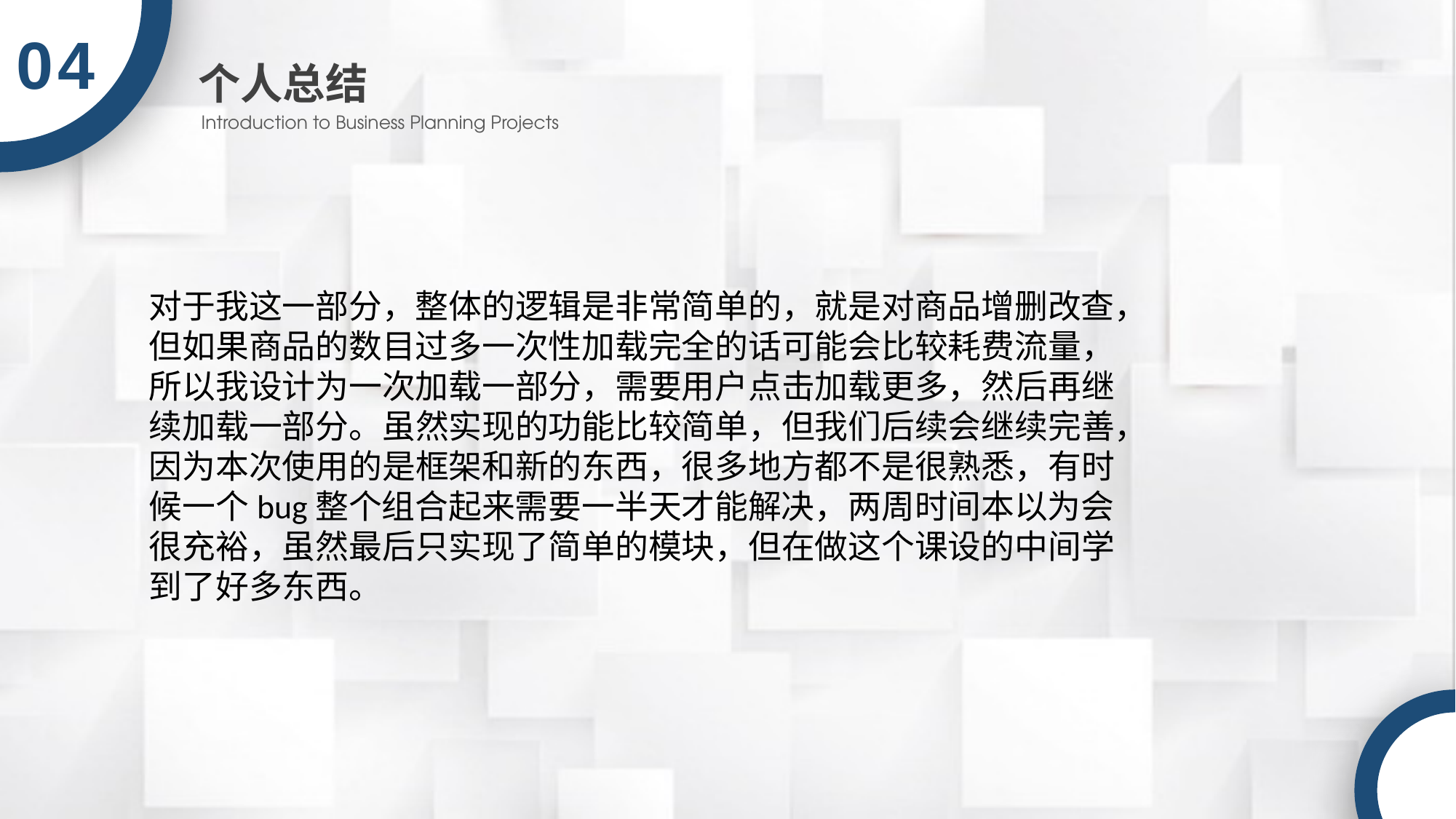

04
个人总结
Introduction to Business Planning Projects
对于我这一部分，整体的逻辑是非常简单的，就是对商品增删改查，但如果商品的数目过多一次性加载完全的话可能会比较耗费流量，所以我设计为一次加载一部分，需要用户点击加载更多，然后再继续加载一部分。虽然实现的功能比较简单，但我们后续会继续完善，因为本次使用的是框架和新的东西，很多地方都不是很熟悉，有时候一个bug整个组合起来需要一半天才能解决，两周时间本以为会很充裕，虽然最后只实现了简单的模块，但在做这个课设的中间学到了好多东西。